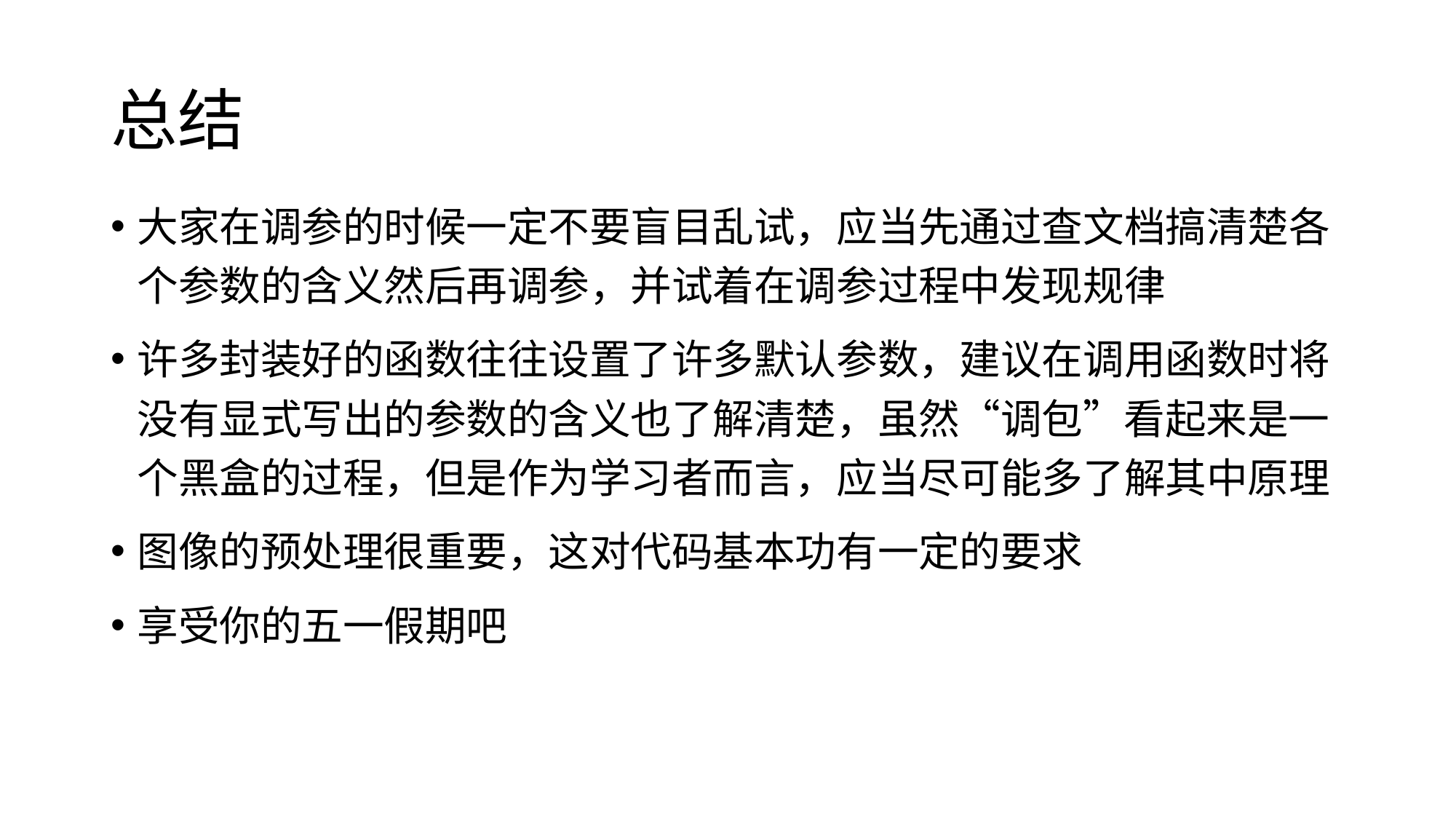

# 总结
大家在调参的时候一定不要盲目乱试，应当先通过查文档搞清楚各个参数的含义然后再调参，并试着在调参过程中发现规律
许多封装好的函数往往设置了许多默认参数，建议在调用函数时将没有显式写出的参数的含义也了解清楚，虽然“调包”看起来是一个黑盒的过程，但是作为学习者而言，应当尽可能多了解其中原理
图像的预处理很重要，这对代码基本功有一定的要求
享受你的五一假期吧